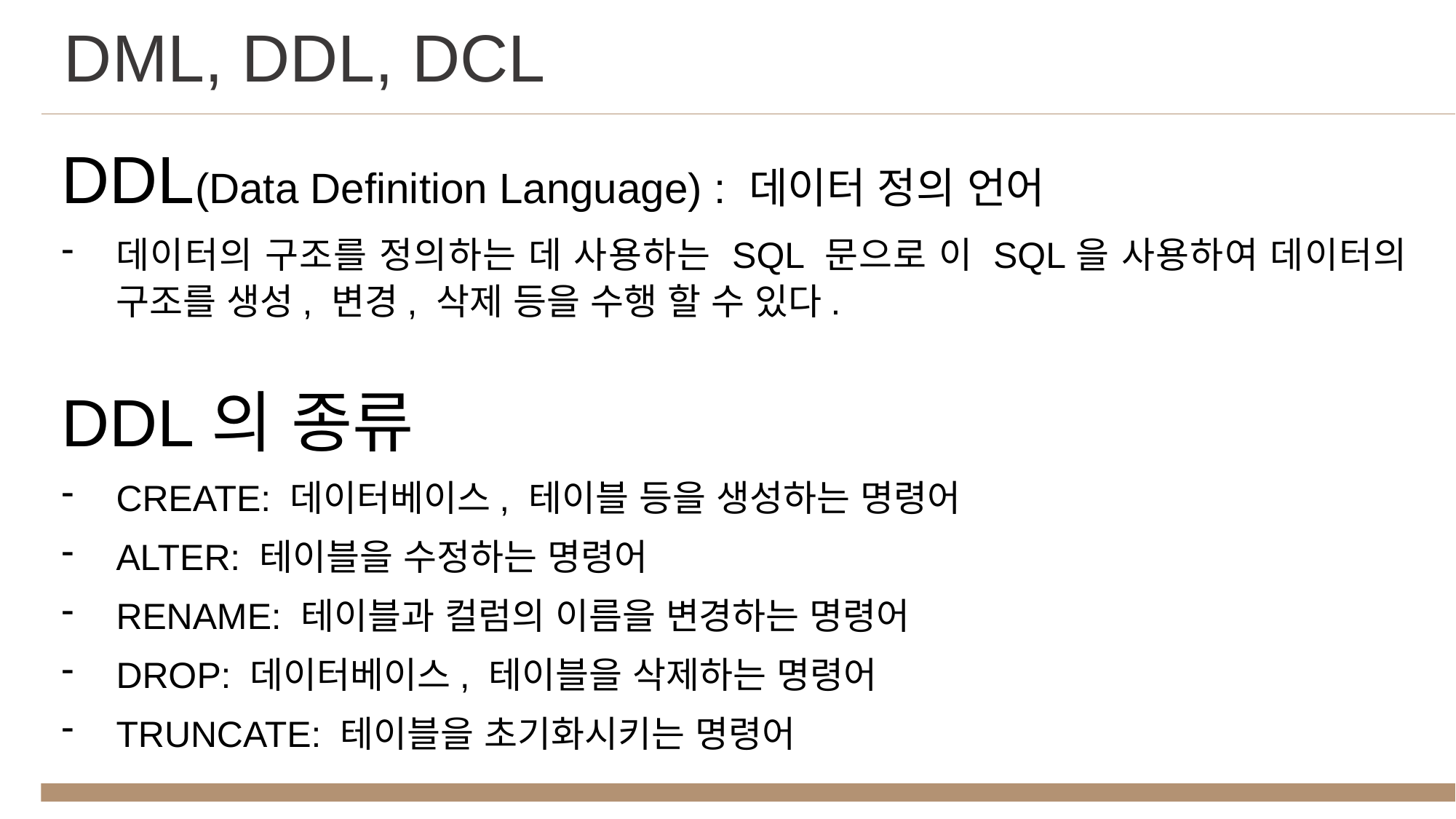

DML, DDL, DCL
DDL(Data Definition Language) : 데이터 정의 언어
데이터의 구조를 정의하는 데 사용하는 SQL 문으로 이 SQL을 사용하여 데이터의 구조를 생성, 변경, 삭제 등을 수행 할 수 있다.
DDL의 종류
CREATE: 데이터베이스, 테이블 등을 생성하는 명령어
ALTER: 테이블을 수정하는 명령어
RENAME: 테이블과 컬럼의 이름을 변경하는 명령어
DROP: 데이터베이스, 테이블을 삭제하는 명령어
TRUNCATE: 테이블을 초기화시키는 명령어